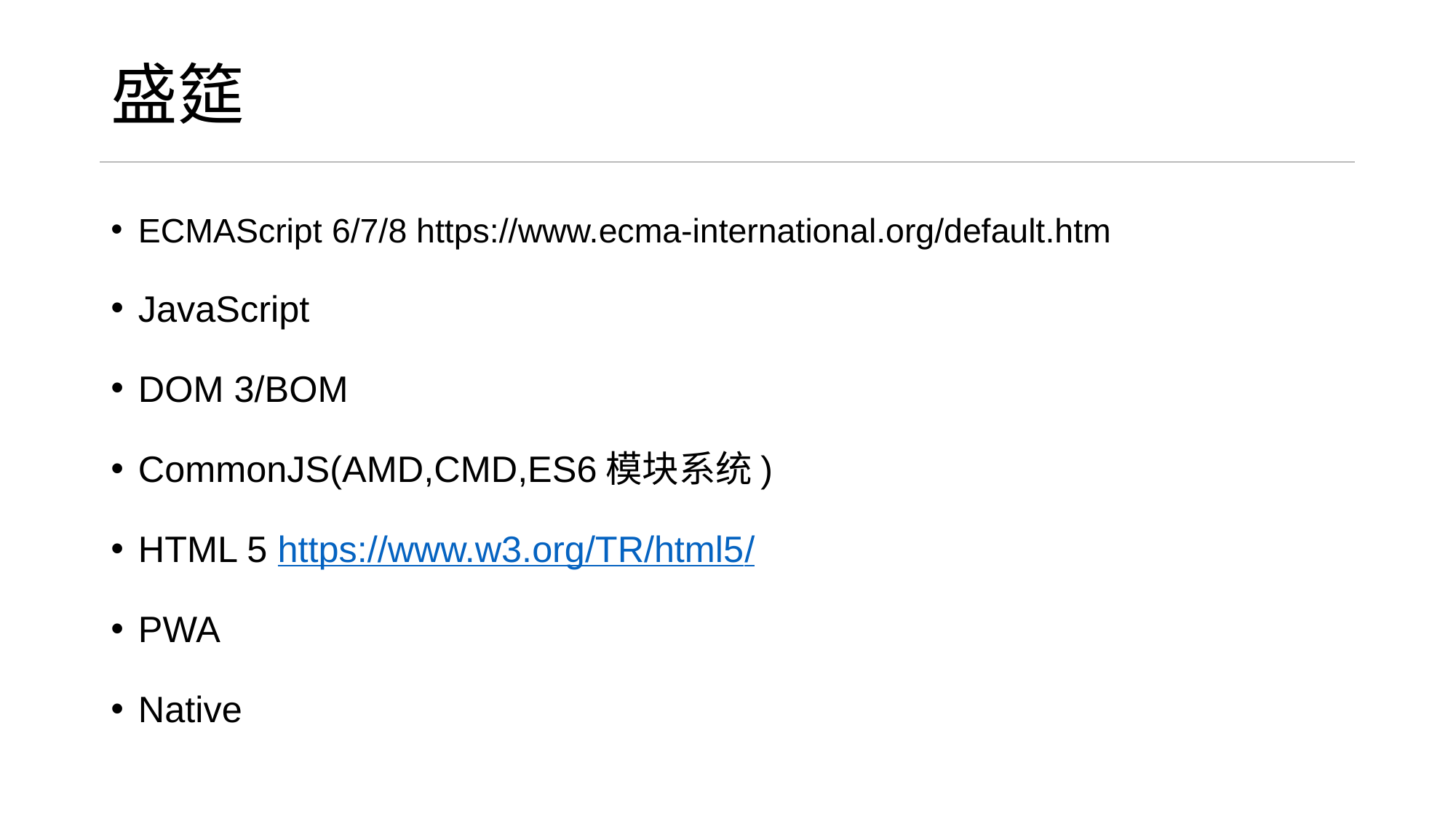

# 盛筵
ECMAScript 6/7/8 https://www.ecma-international.org/default.htm
JavaScript
DOM 3/BOM
CommonJS(AMD,CMD,ES6模块系统)
HTML 5 https://www.w3.org/TR/html5/
PWA
Native